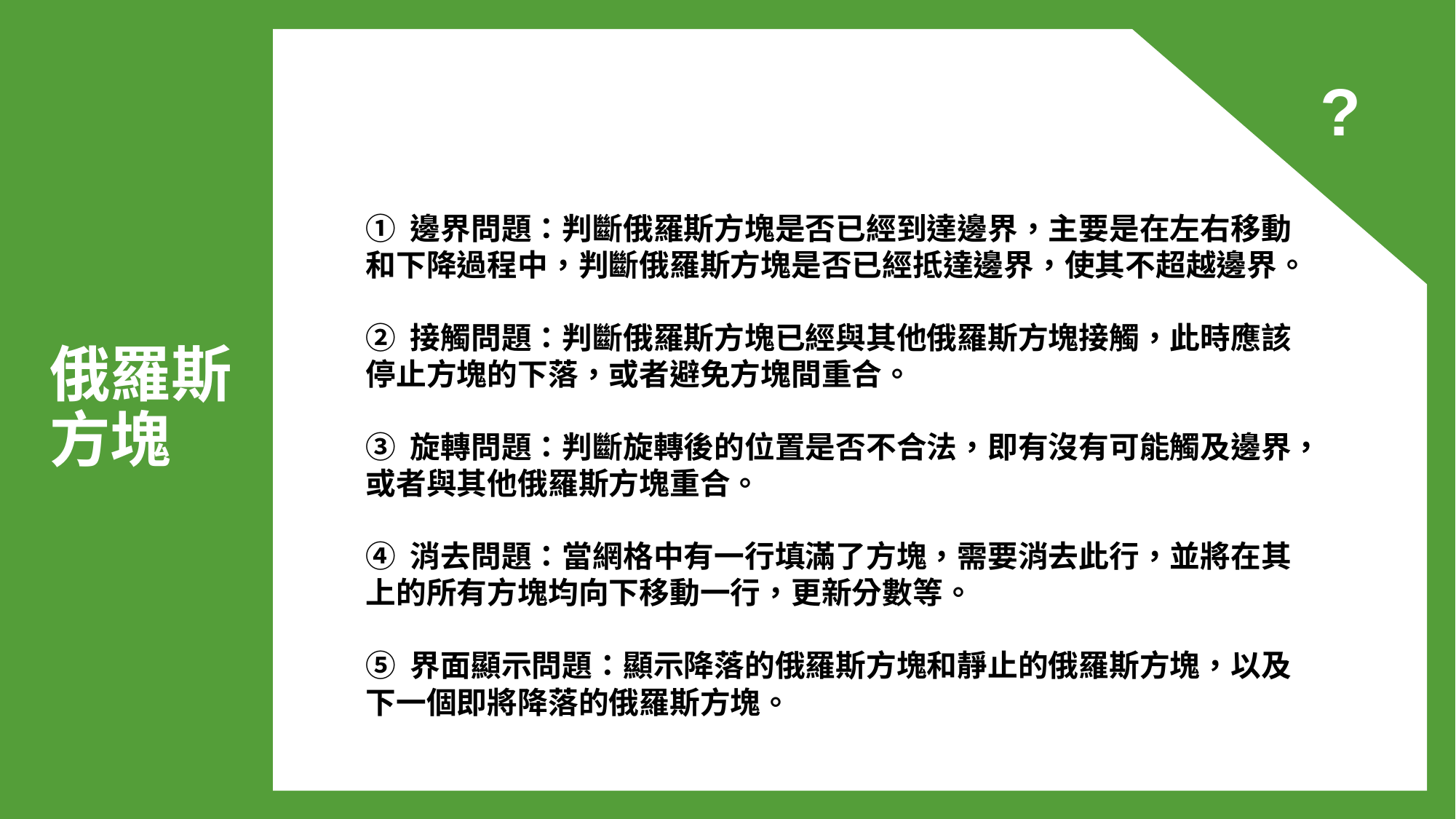

?
① 邊界問題：判斷俄羅斯方塊是否已經到達邊界，主要是在左右移動和下降過程中，判斷俄羅斯方塊是否已經抵達邊界，使其不超越邊界。

② 接觸問題：判斷俄羅斯方塊已經與其他俄羅斯方塊接觸，此時應該停止方塊的下落，或者避免方塊間重合。

③ 旋轉問題：判斷旋轉後的位置是否不合法，即有沒有可能觸及邊界，或者與其他俄羅斯方塊重合。

④ 消去問題：當網格中有一行填滿了方塊，需要消去此行，並將在其上的所有方塊均向下移動一行，更新分數等。

⑤ 界面顯示問題：顯示降落的俄羅斯方塊和靜止的俄羅斯方塊，以及下一個即將降落的俄羅斯方塊。
俄羅斯
方塊